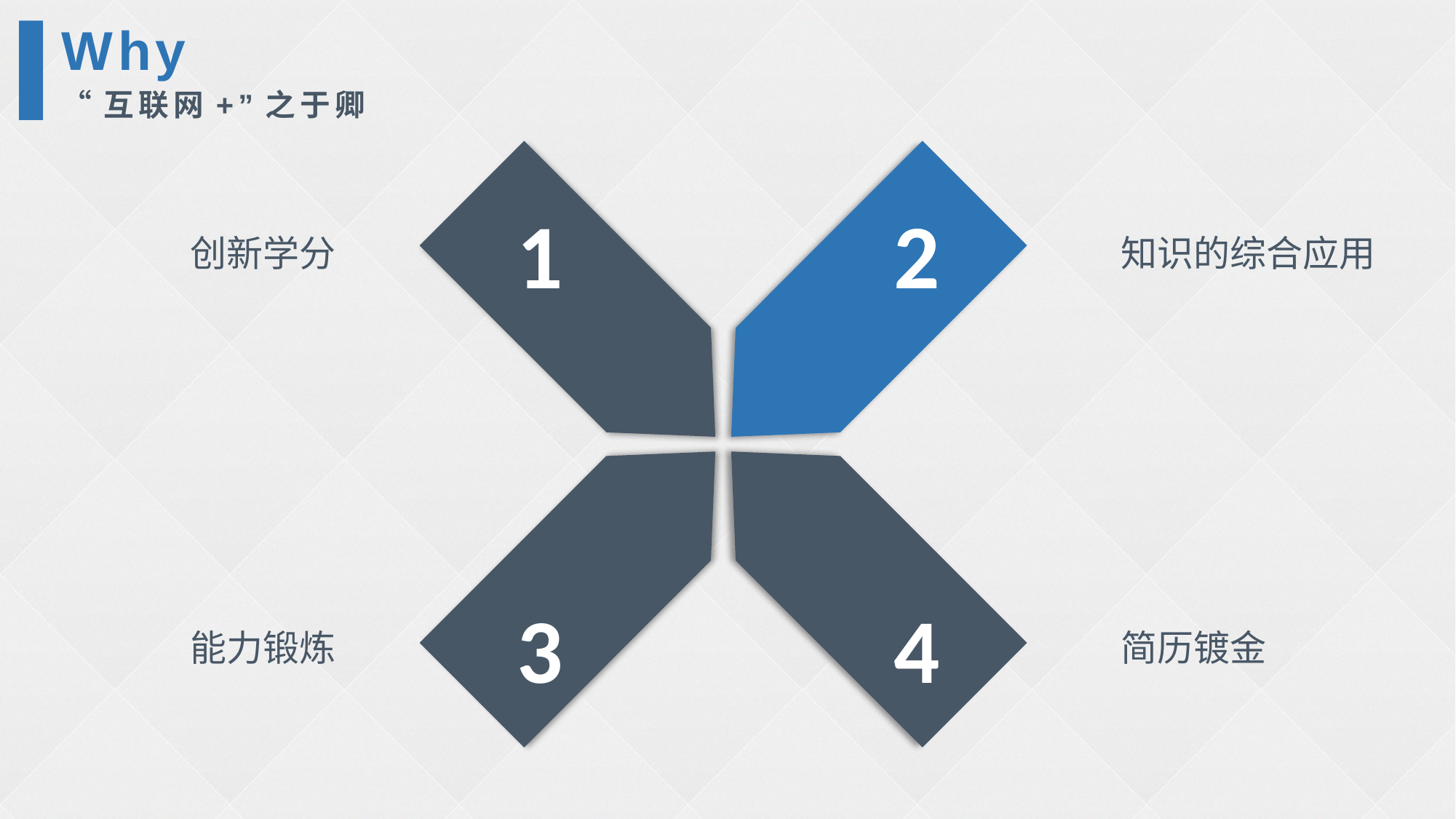

Why

“互联网+”之于卿
1

2

创新学分
知识的综合应用

4

3
能力锻炼
简历镀金